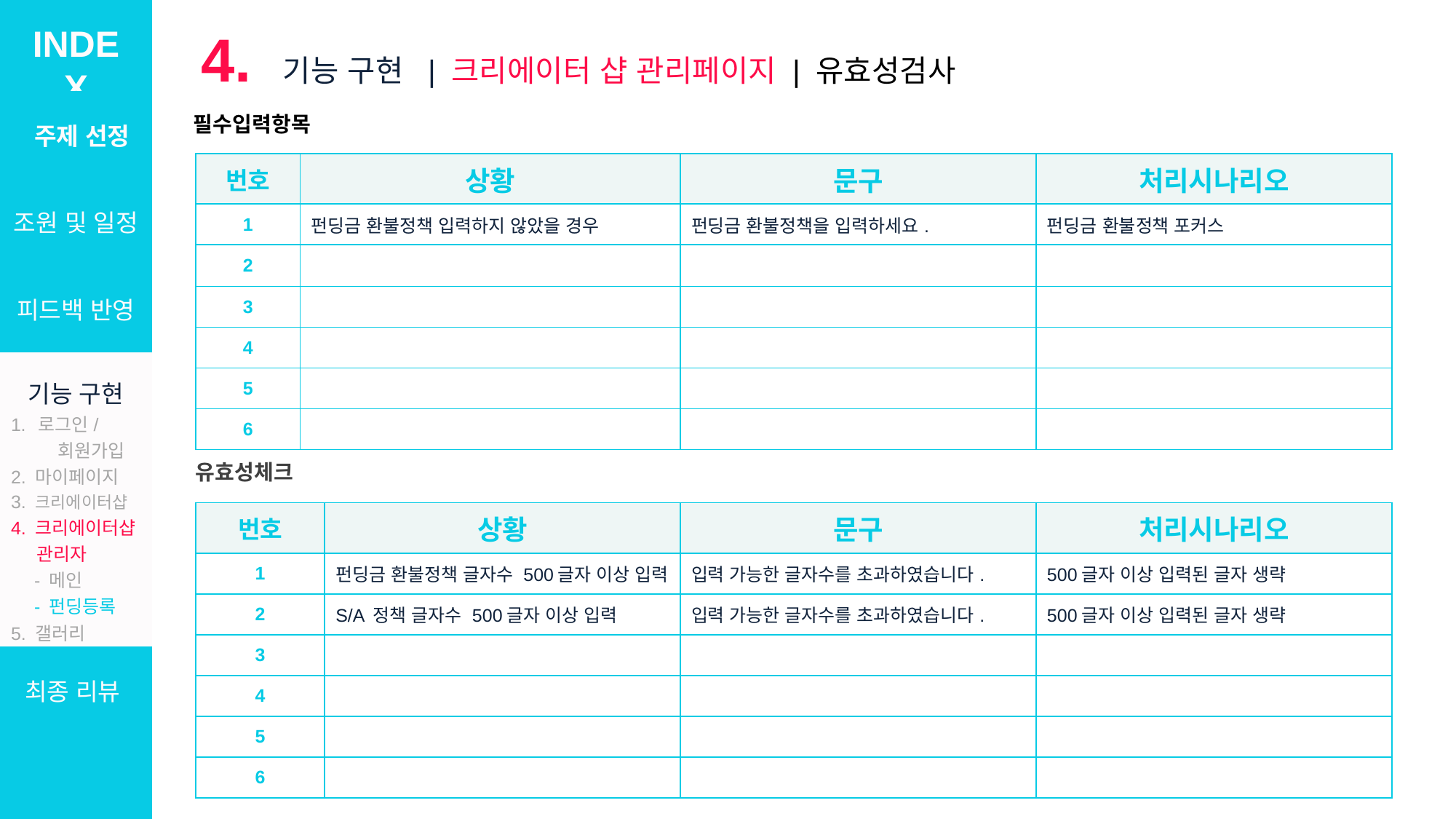

INDEX
4. 기능 구현  | 크리에이터 샵 관리페이지 | 유효성검사
| 주제 선정 |
| --- |
| 조원 및 일정 |
| 피드백 반영 |
| 기능 구현 로그인/ 회원가입 2. 마이페이지 3. 크리에이터샵 4. 크리에이터샵 관리자 　- 메인 　- 펀딩등록 5. 갤러리 6. 설문/커미션 7. 관리자 |
| 최종 리뷰 |
필수입력항목
| 번호 | 상황 | 문구 | 처리시나리오 |
| --- | --- | --- | --- |
| 1 | 펀딩금 환불정책 입력하지 않았을 경우 | 펀딩금 환불정책을 입력하세요. | 펀딩금 환불정책 포커스 |
| 2 |  |  |  |
| 3 |  |  |  |
| 4 |  |  |  |
| 5 |  |  |  |
| 6 |  |  |  |
유효성체크
| 번호 | 상황 | 문구 | 처리시나리오 |
| --- | --- | --- | --- |
| 1 | 펀딩금 환불정책 글자수 500글자 이상 입력 | 입력 가능한 글자수를 초과하였습니다. | 500글자 이상 입력된 글자 생략 |
| 2 | S/A 정책 글자수 500글자 이상 입력 | 입력 가능한 글자수를 초과하였습니다. | 500글자 이상 입력된 글자 생략 |
| 3 |  |  |  |
| 4 |  |  |  |
| 5 |  |  |  |
| 6 |  |  |  |